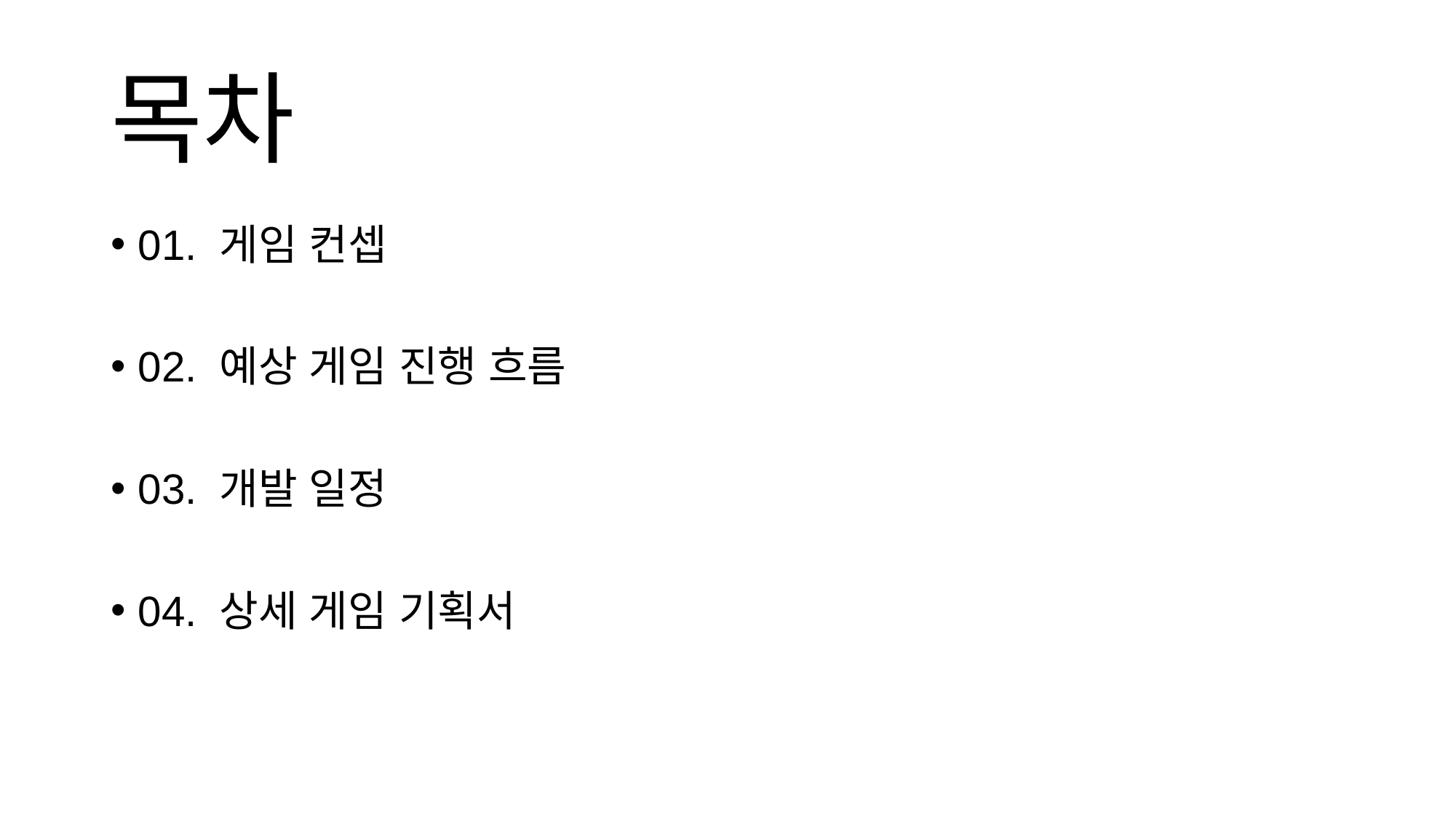

# 목차
01. 게임 컨셉

02. 예상 게임 진행 흐름

03. 개발 일정

04. 상세 게임 기획서